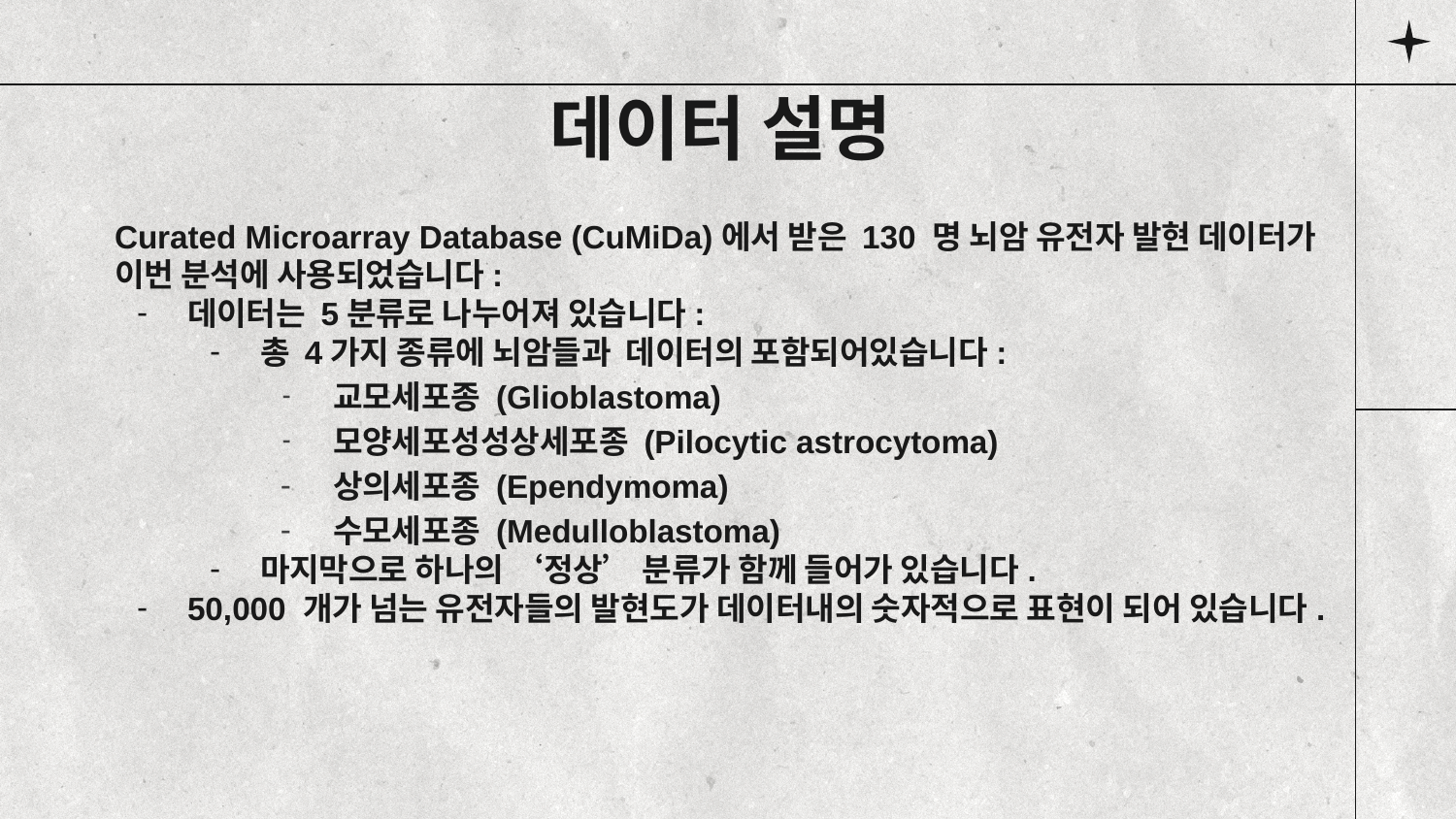

# 데이터 설명
Curated Microarray Database (CuMiDa)에서 받은 130 명 뇌암 유전자 발현 데이터가 이번 분석에 사용되었습니다:
데이터는 5분류로 나누어져 있습니다:
총 4가지 종류에 뇌암들과  데이터의 포함되어있습니다:
교모세포종 (Glioblastoma)
모양세포성성상세포종 (Pilocytic astrocytoma)
상의세포종 (Ependymoma)
수모세포종 (Medulloblastoma)
마지막으로 하나의 ‘정상’ 분류가 함께 들어가 있습니다.
50,000 개가 넘는 유전자들의 발현도가 데이터내의 숫자적으로 표현이 되어 있습니다.